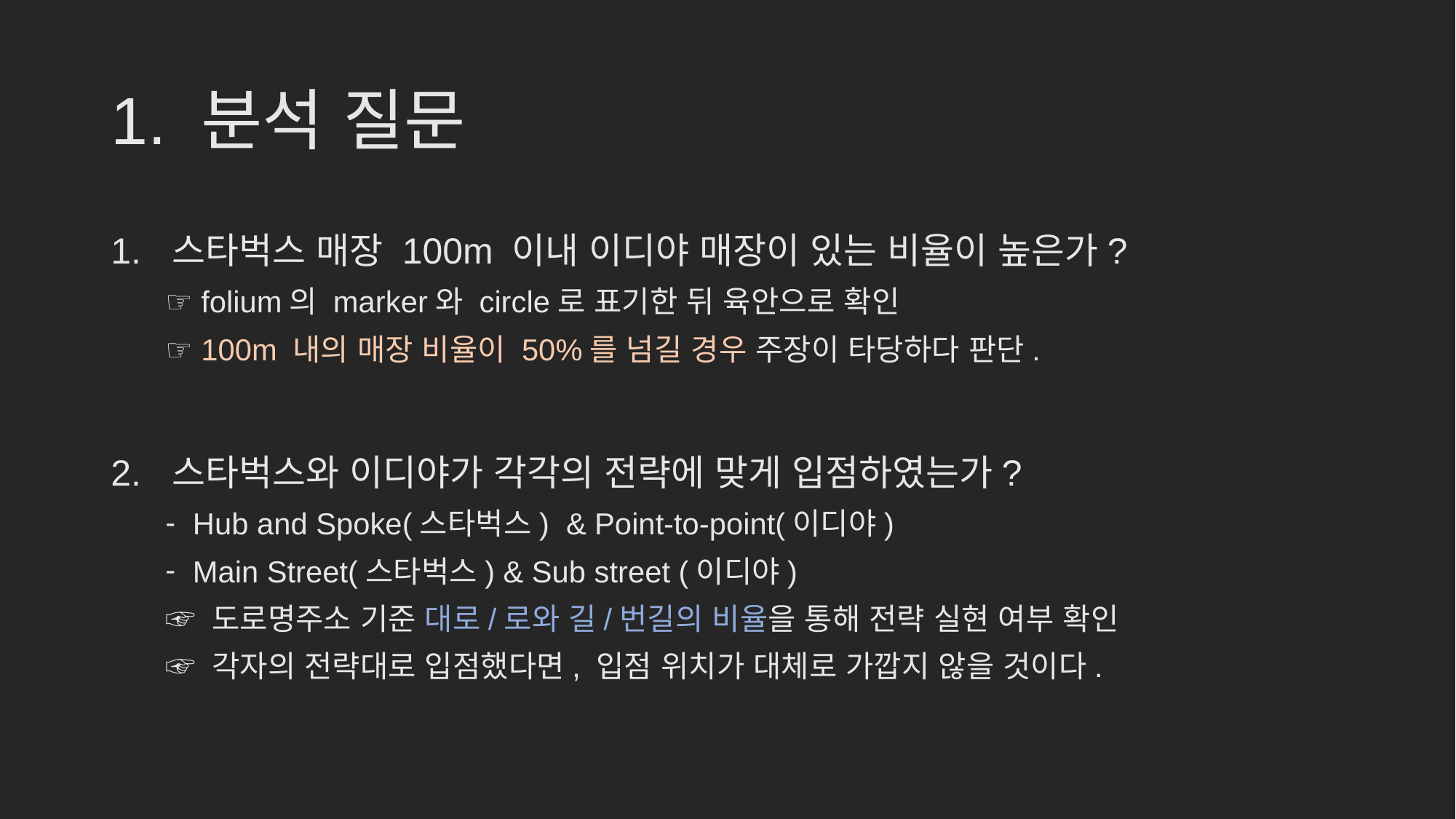

# 1. 분석 질문
스타벅스 매장 100m 이내 이디야 매장이 있는 비율이 높은가?
☞ folium의 marker와 circle로 표기한 뒤 육안으로 확인
☞ 100m 내의 매장 비율이 50%를 넘길 경우 주장이 타당하다 판단.

스타벅스와 이디야가 각각의 전략에 맞게 입점하였는가?
Hub and Spoke(스타벅스)  & Point-to-point(이디야)
Main Street(스타벅스) & Sub street (이디야)
☞ 도로명주소 기준 대로/로와 길/번길의 비율을 통해 전략 실현 여부 확인
☞ 각자의 전략대로 입점했다면, 입점 위치가 대체로 가깝지 않을 것이다.